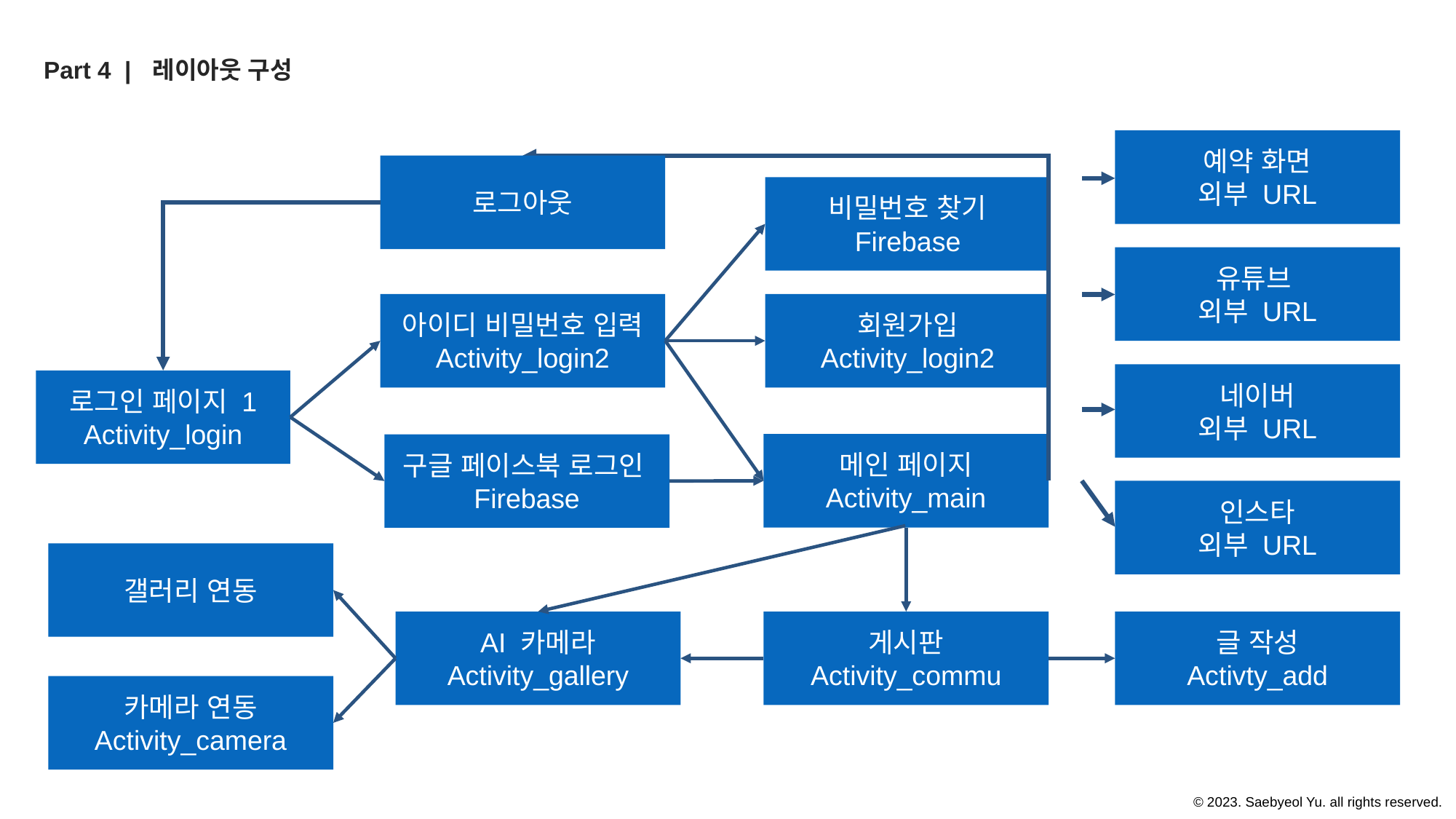

Part 4  |
레이아웃 구성
예약 화면
외부 URL
로그아웃
비밀번호 찾기
Firebase
유튜브
외부 URL
아이디 비밀번호 입력
Activity_login2
회원가입
Activity_login2
네이버
외부 URL
로그인 페이지 1
Activity_login
메인 페이지
Activity_main
구글 페이스북 로그인Firebase
인스타
외부 URL
갤러리 연동
AI 카메라
Activity_gallery
게시판
Activity_commu
글 작성
Activty_add
카메라 연동
Activity_camera